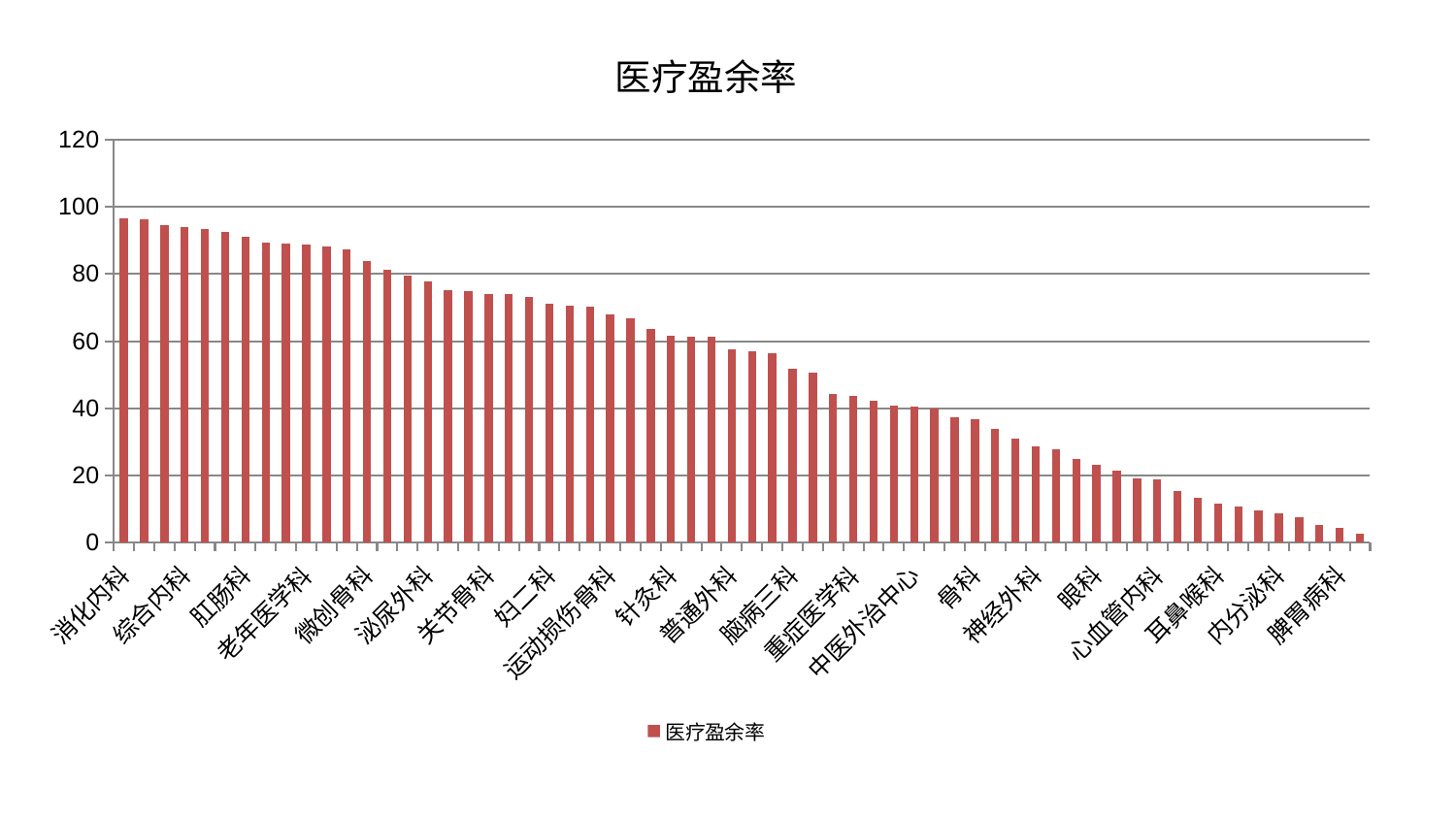

### Chart: 医疗盈余率

| Category | 医疗盈余率 |
|---|---|
| 消化内科 | 96.54391454300185 |
| 心病四科 | 96.35936430858027 |
| 医院 | 94.46334689889477 |
| 综合内科 | 94.1106197880033 |
| 男科 | 93.26606343684392 |
| 儿科 | 92.46910296200403 |
| 肛肠科 | 91.13833625944932 |
| 心病三科 | 89.26512173984888 |
| 心病一科 | 89.03422845212776 |
| 老年医学科 | 88.73940924760728 |
| 脑病一科 | 88.27516471908447 |
| 神经内科 | 87.24548817010367 |
| 微创骨科 | 83.80500016739117 |
| 妇科 | 81.27713856067433 |
| 心病二科 | 79.49325660980149 |
| 泌尿外科 | 77.88343823503156 |
| 肝胆外科 | 75.06902835336953 |
| 显微骨科 | 74.8734718401499 |
| 关节骨科 | 74.08523529169298 |
| 肾脏内科 | 73.9798740174085 |
| 肝病科 | 73.29108505853581 |
| 妇二科 | 71.249498407805 |
| 推拿科 | 70.70600020536963 |
| 康复科 | 70.41880295236105 |
| 运动损伤骨科 | 67.88676691365671 |
| 周围血管科 | 66.87106671859351 |
| 美容皮肤科 | 63.78570597053282 |
| 针灸科 | 61.50747379107342 |
| 脊柱骨科 | 61.371503043243926 |
| 血液科 | 61.35110367873424 |
| 普通外科 | 57.63236992322687 |
| 风湿病科 | 57.0728273255336 |
| 乳腺甲状腺外科 | 56.41874845105323 |
| 脑病三科 | 51.66354573393066 |
| 东区肾病科 | 50.56166323812437 |
| 肿瘤内科 | 44.23270206140521 |
| 重症医学科 | 43.56062265036273 |
| 口腔科 | 42.12177047407442 |
| 皮肤科 | 40.77772835250304 |
| 中医外治中心 | 40.56162718236802 |
| 身心医学科 | 39.81584700542973 |
| 治未病中心 | 37.338500898537006 |
| 骨科 | 36.65624154786941 |
| 脑病二科 | 33.80248844460023 |
| 呼吸内科 | 30.833132415252052 |
| 神经外科 | 28.719746575577076 |
| 西区重症医学科 | 27.82150771977394 |
| 妇科妇二科合并 | 24.885421377081386 |
| 眼科 | 23.28140396585767 |
| 脾胃科消化科合并 | 21.45507875922479 |
| 东区重症医学科 | 19.015861715458282 |
| 心血管内科 | 18.741772434829972 |
| 小儿骨科 | 15.474742617484804 |
| 产科 | 13.267854839008496 |
| 耳鼻喉科 | 11.550946249765115 |
| 创伤骨科 | 10.683471210898144 |
| 小儿推拿科 | 9.70446008371919 |
| 内分泌科 | 8.777902438630857 |
| 胸外科 | 7.712195216679163 |
| 肾病科 | 5.266604613749926 |
| 脾胃病科 | 4.268226724915625 |
| 中医经典科 | 2.719900374130524 |
246